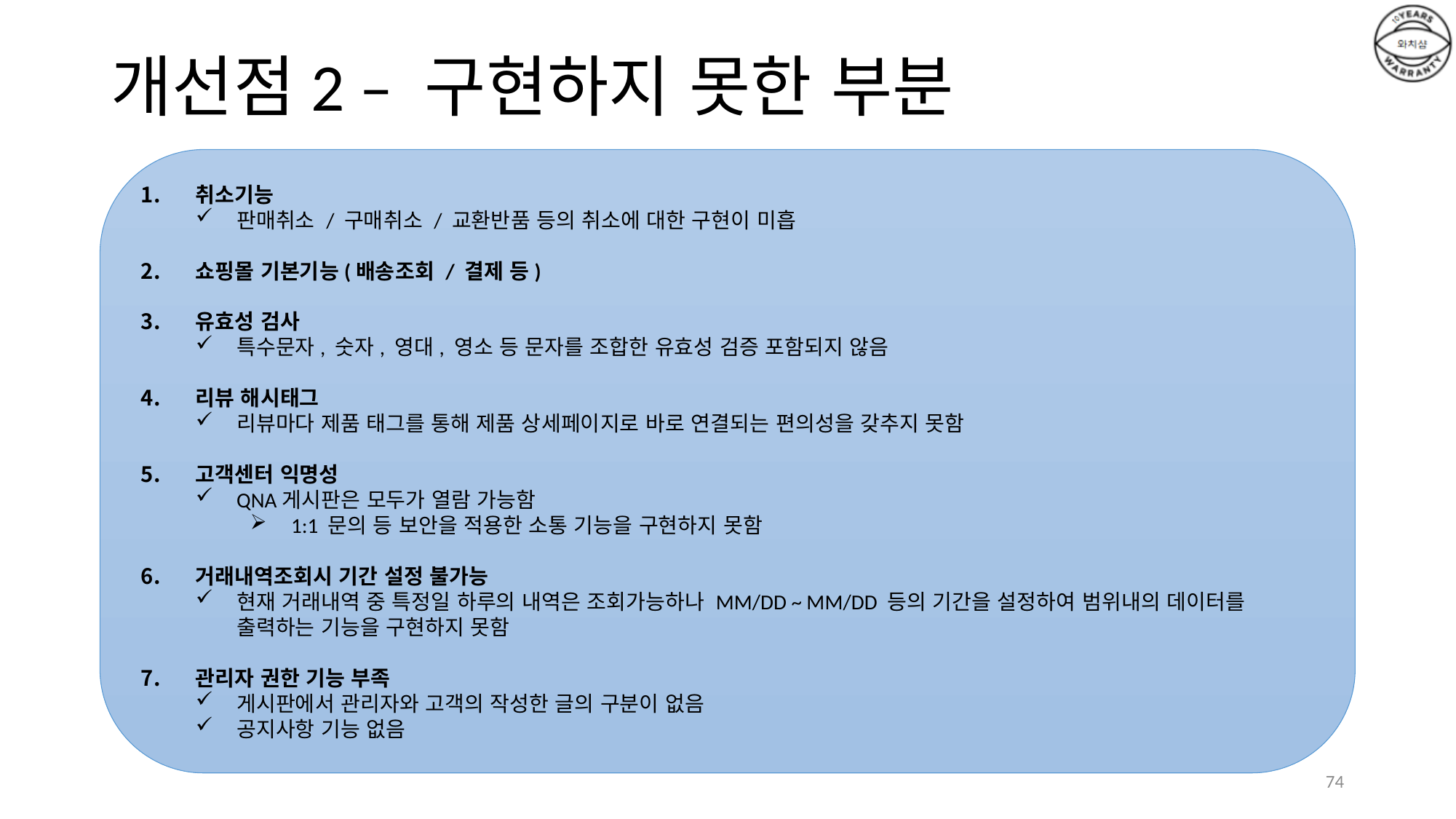

# 개선점2 – 구현하지 못한 부분
취소기능
판매취소 / 구매취소 / 교환반품 등의 취소에 대한 구현이 미흡

쇼핑몰 기본기능(배송조회 / 결제 등)

유효성 검사
특수문자, 숫자, 영대, 영소 등 문자를 조합한 유효성 검증 포함되지 않음

리뷰 해시태그
리뷰마다 제품 태그를 통해 제품 상세페이지로 바로 연결되는 편의성을 갖추지 못함

고객센터 익명성
QNA게시판은 모두가 열람 가능함
1:1 문의 등 보안을 적용한 소통 기능을 구현하지 못함

거래내역조회시 기간 설정 불가능
현재 거래내역 중 특정일 하루의 내역은 조회가능하나 MM/DD ~ MM/DD 등의 기간을 설정하여 범위내의 데이터를 출력하는 기능을 구현하지 못함

관리자 권한 기능 부족
게시판에서 관리자와 고객의 작성한 글의 구분이 없음
공지사항 기능 없음
74